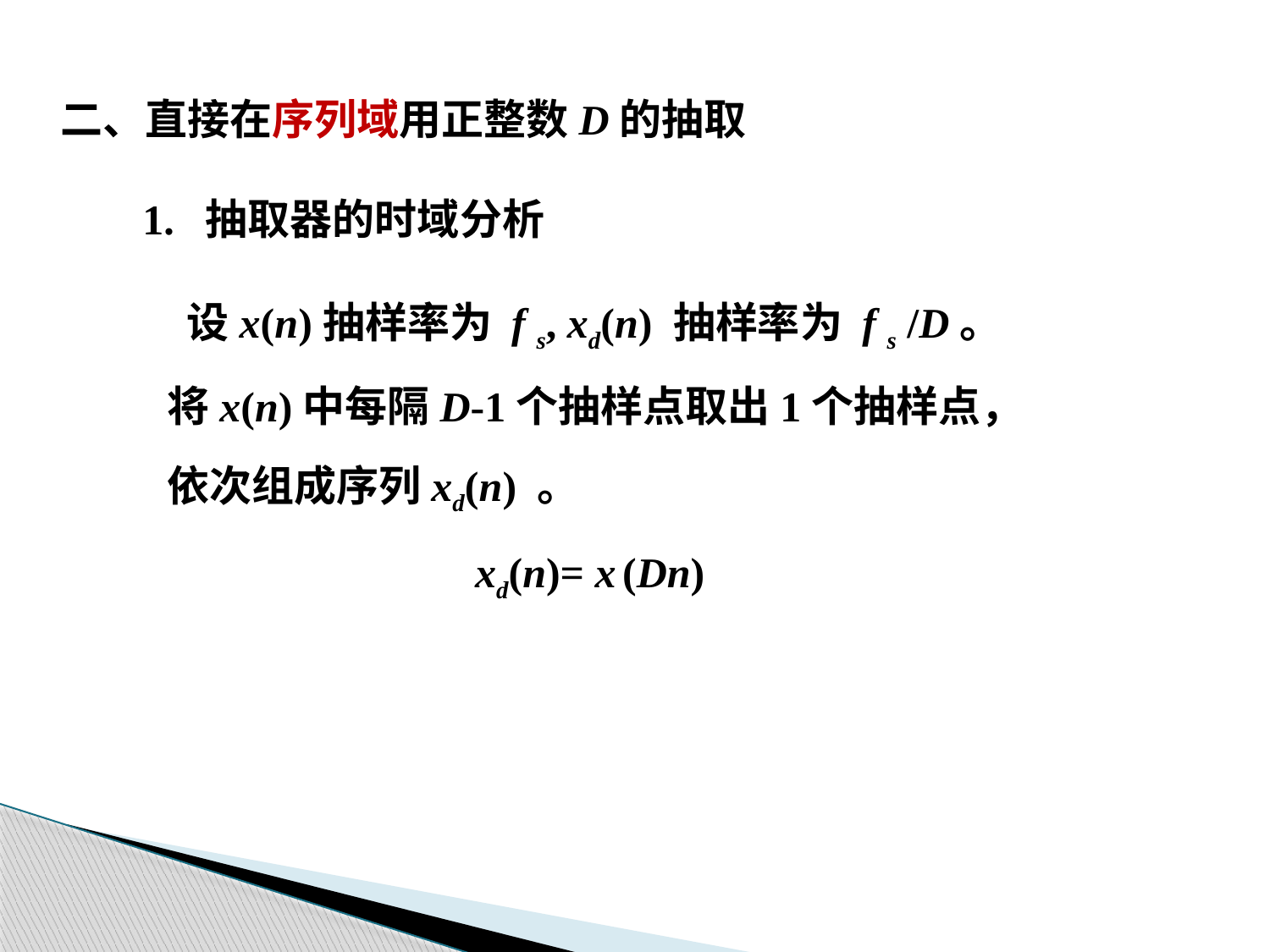

二、直接在序列域用正整数D的抽取
1.  抽取器的时域分析
 设x(n)抽样率为 f s, xd(n) 抽样率为 f s /D。
将x(n)中每隔D-1个抽样点取出1个抽样点，
依次组成序列xd(n) 。
xd(n)= x (Dn)